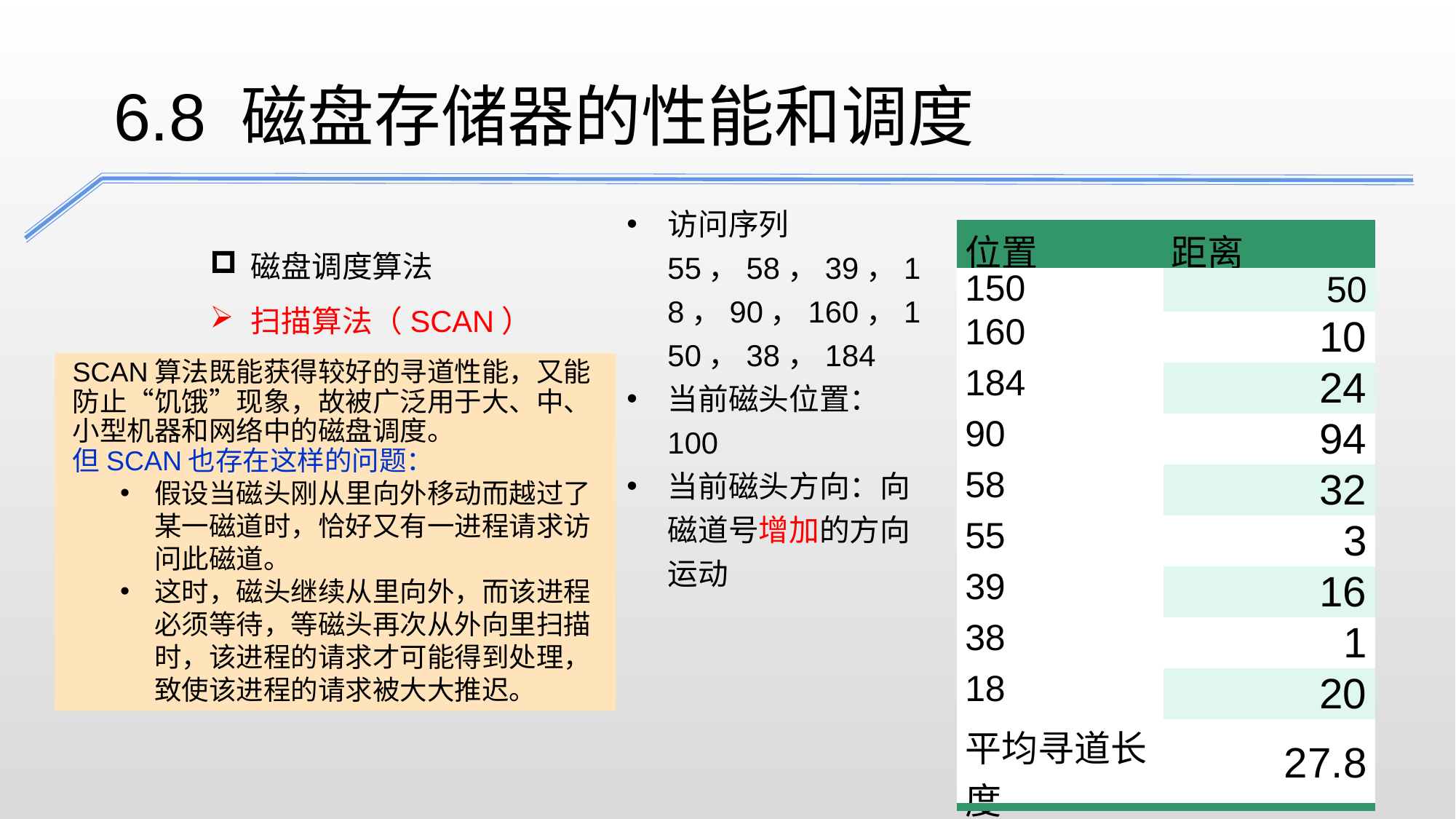

6.8 磁盘存储器的性能和调度
访问序列55，58，39，18，90，160，150，38，184
当前磁头位置：100
当前磁头方向：向磁道号增加的方向运动
磁盘调度算法
扫描算法（SCAN）

| 位置 | 距离 |
| --- | --- |
| 150 | 50 |
| 160 | 10 |
| 184 | 24 |
| 90 | 94 |
| 58 | 32 |
| 55 | 3 |
| 39 | 16 |
| 38 | 1 |
| 18 | 20 |
| 平均寻道长度 | 27.8 |
SCAN算法既能获得较好的寻道性能，又能防止“饥饿”现象，故被广泛用于大、中、小型机器和网络中的磁盘调度。
但SCAN也存在这样的问题：
假设当磁头刚从里向外移动而越过了某一磁道时，恰好又有一进程请求访问此磁道。
这时，磁头继续从里向外，而该进程必须等待，等磁头再次从外向里扫描时，该进程的请求才可能得到处理，致使该进程的请求被大大推迟。